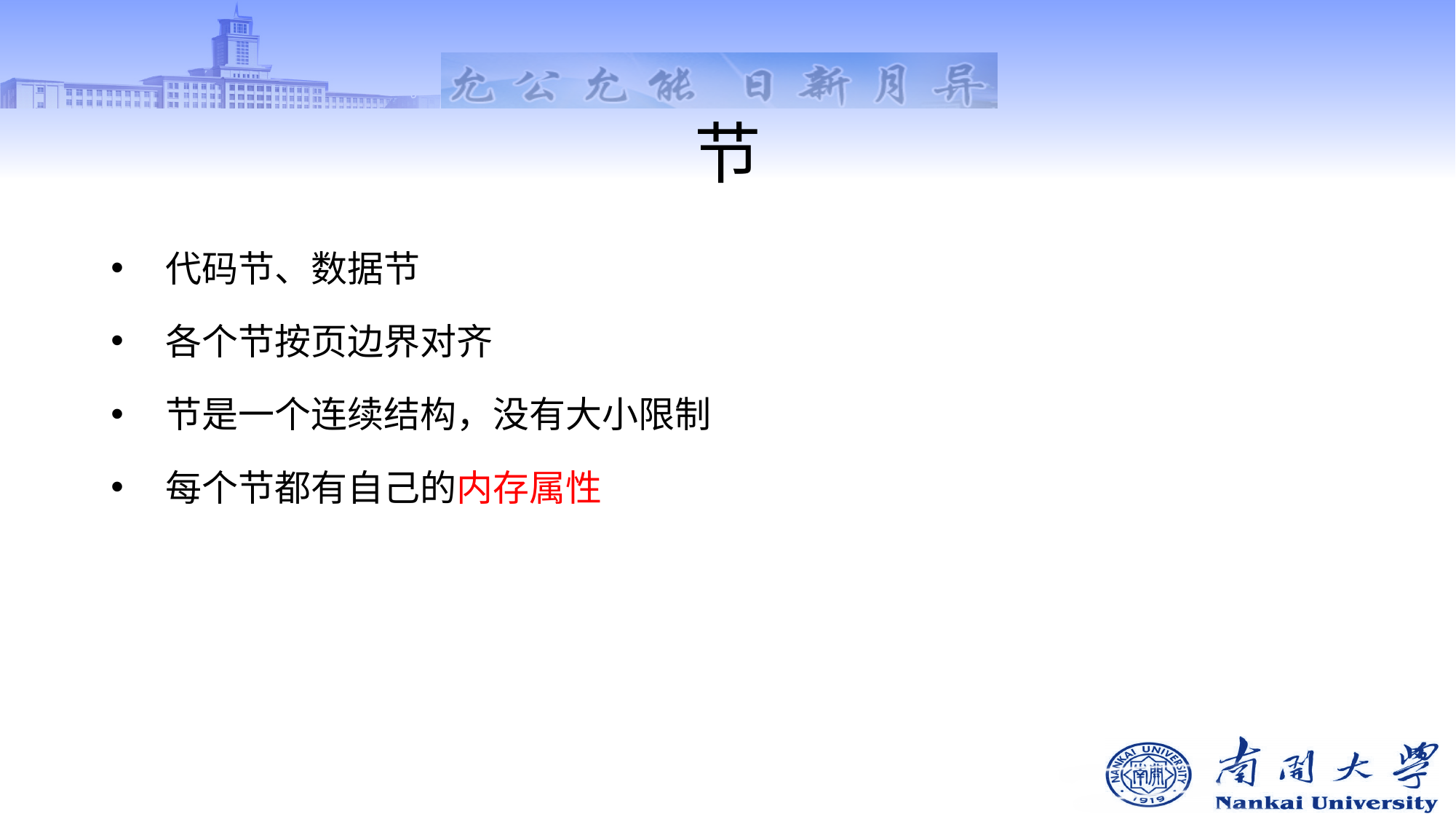

# 节
代码节、数据节
各个节按页边界对齐
节是一个连续结构，没有大小限制
每个节都有自己的内存属性